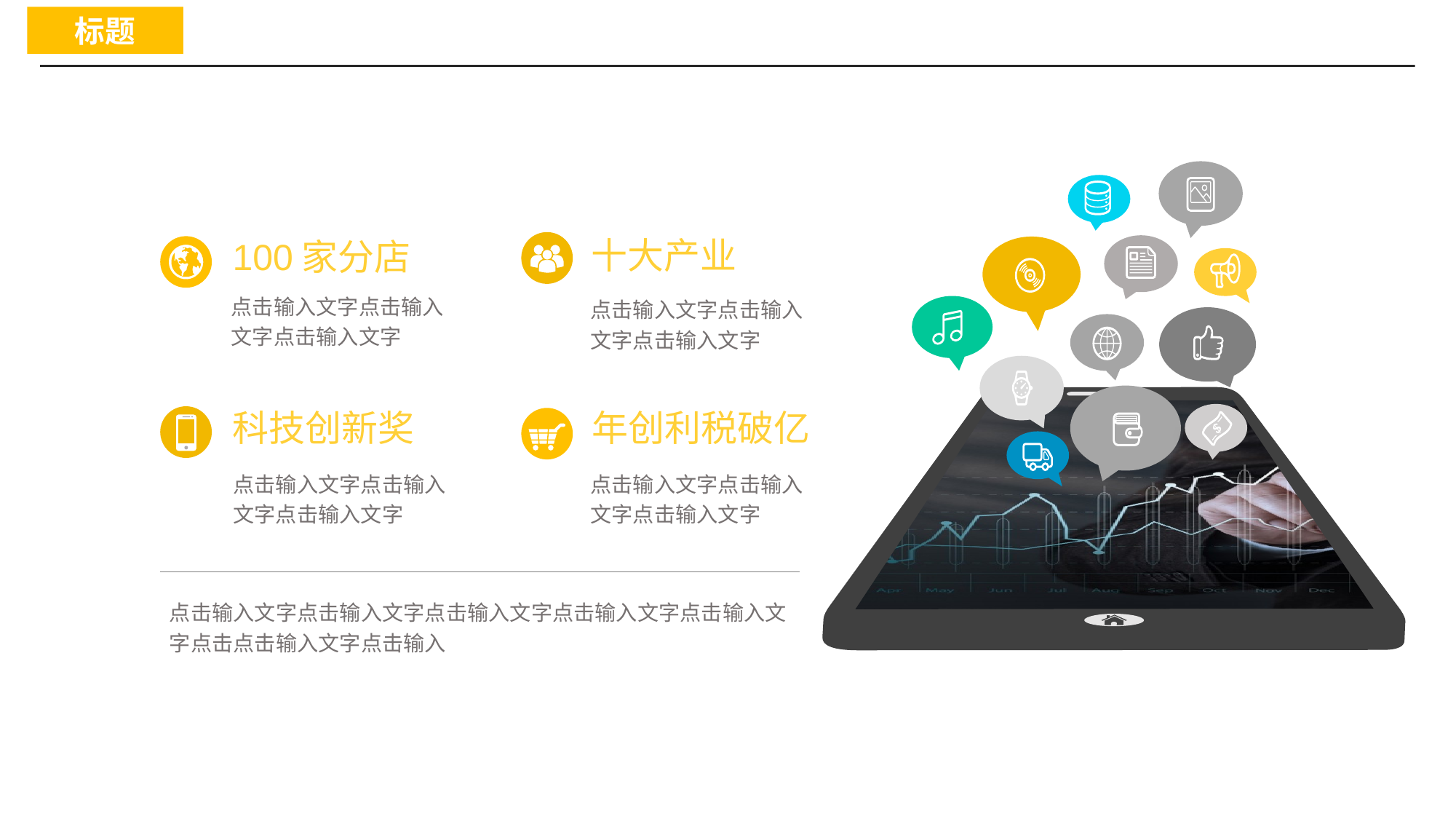

标题

十大产业
100家分店

点击输入文字点击输入文字点击输入文字
点击输入文字点击输入文字点击输入文字
年创利税破亿
科技创新奖

点击输入文字点击输入文字点击输入文字
点击输入文字点击输入文字点击输入文字
点击输入文字点击输入文字点击输入文字点击输入文字点击输入文字点击点击输入文字点击输入